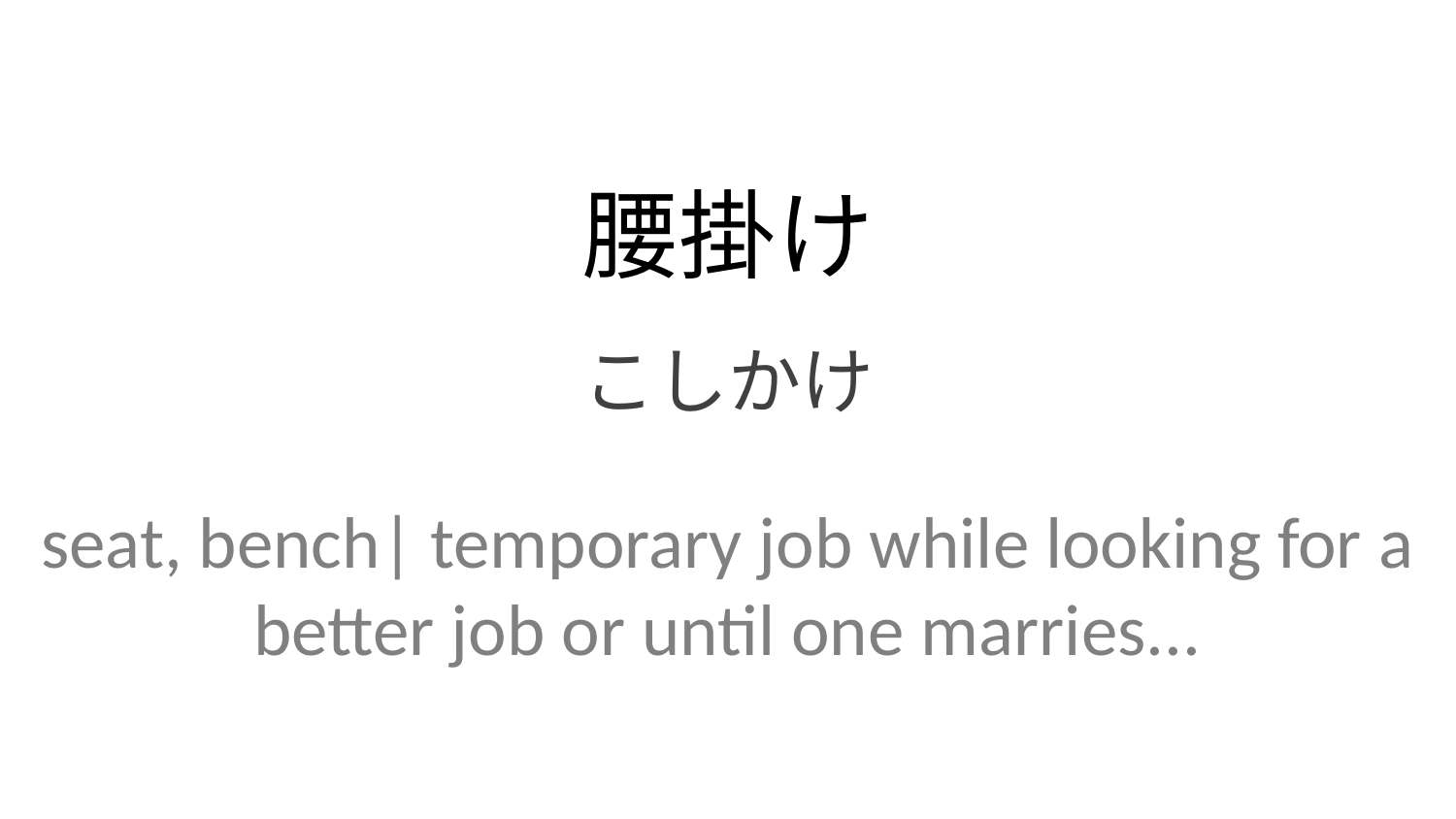

腰掛け

こしかけ
seat, bench| temporary job while looking for a better job or until one marries...